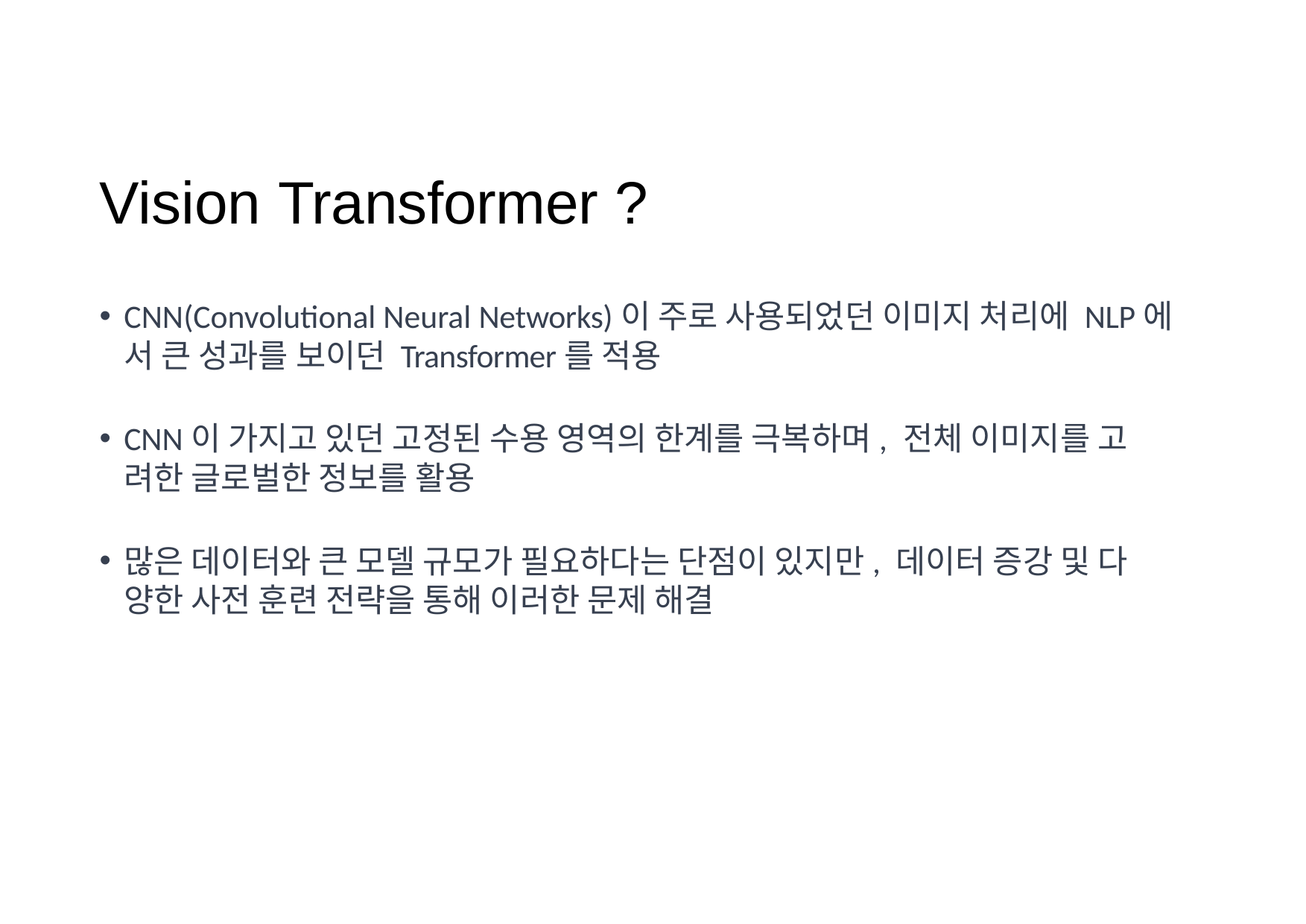

# Vision Transformer ?
CNN(Convolutional Neural Networks)이 주로 사용되었던 이미지 처리에 NLP에 서 큰 성과를 보이던 Transformer를 적용

CNN이 가지고 있던 고정된 수용 영역의 한계를 극복하며, 전체 이미지를 고 려한 글로벌한 정보를 활용

많은 데이터와 큰 모델 규모가 필요하다는 단점이 있지만, 데이터 증강 및 다 양한 사전 훈련 전략을 통해 이러한 문제 해결